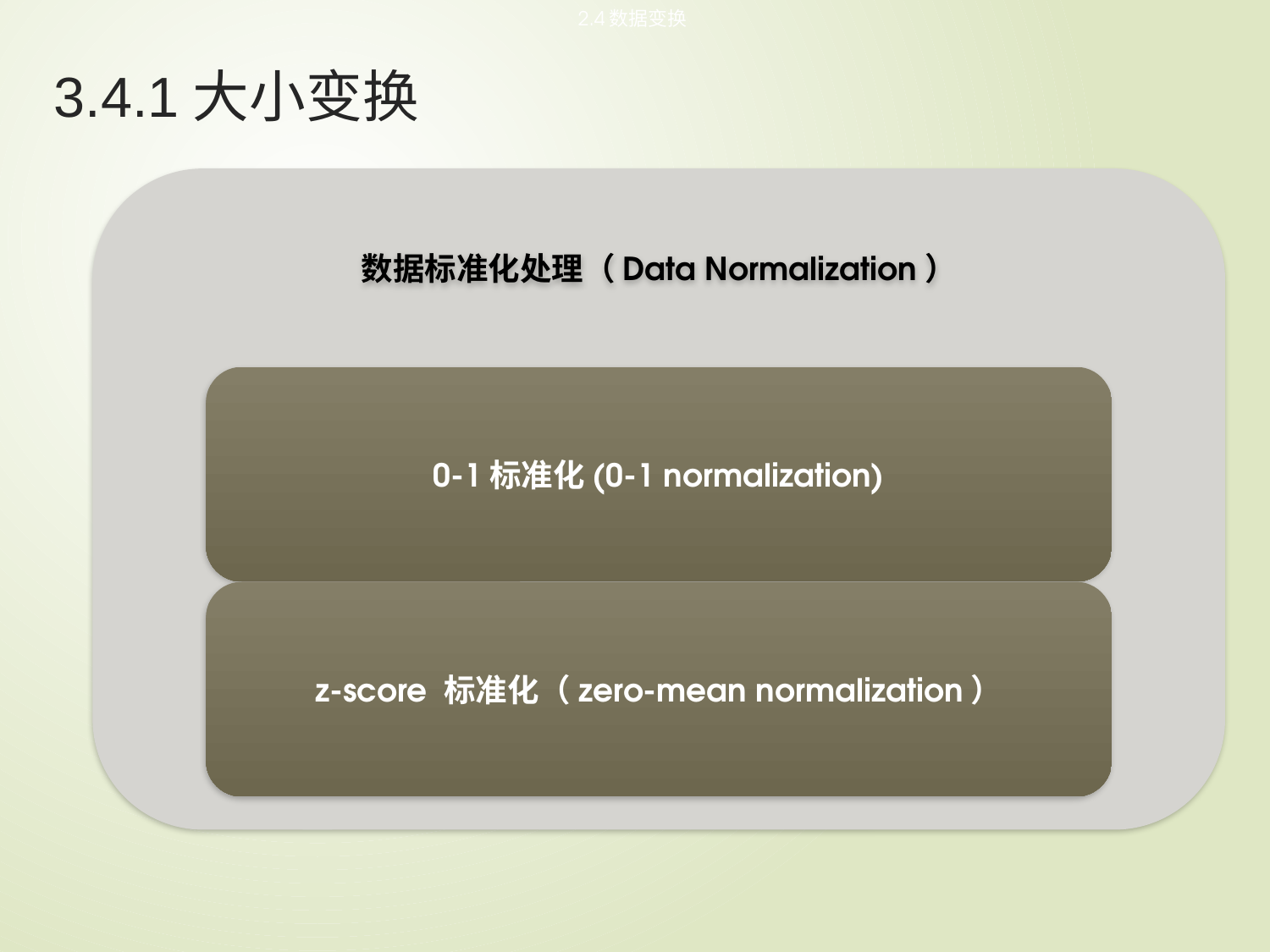

2.4数据变换

# 3.4.1大小变换
数据标准化处理（Data Normalization）
0-1标准化(0-1 normalization)
z-score 标准化（zero-mean normalization）